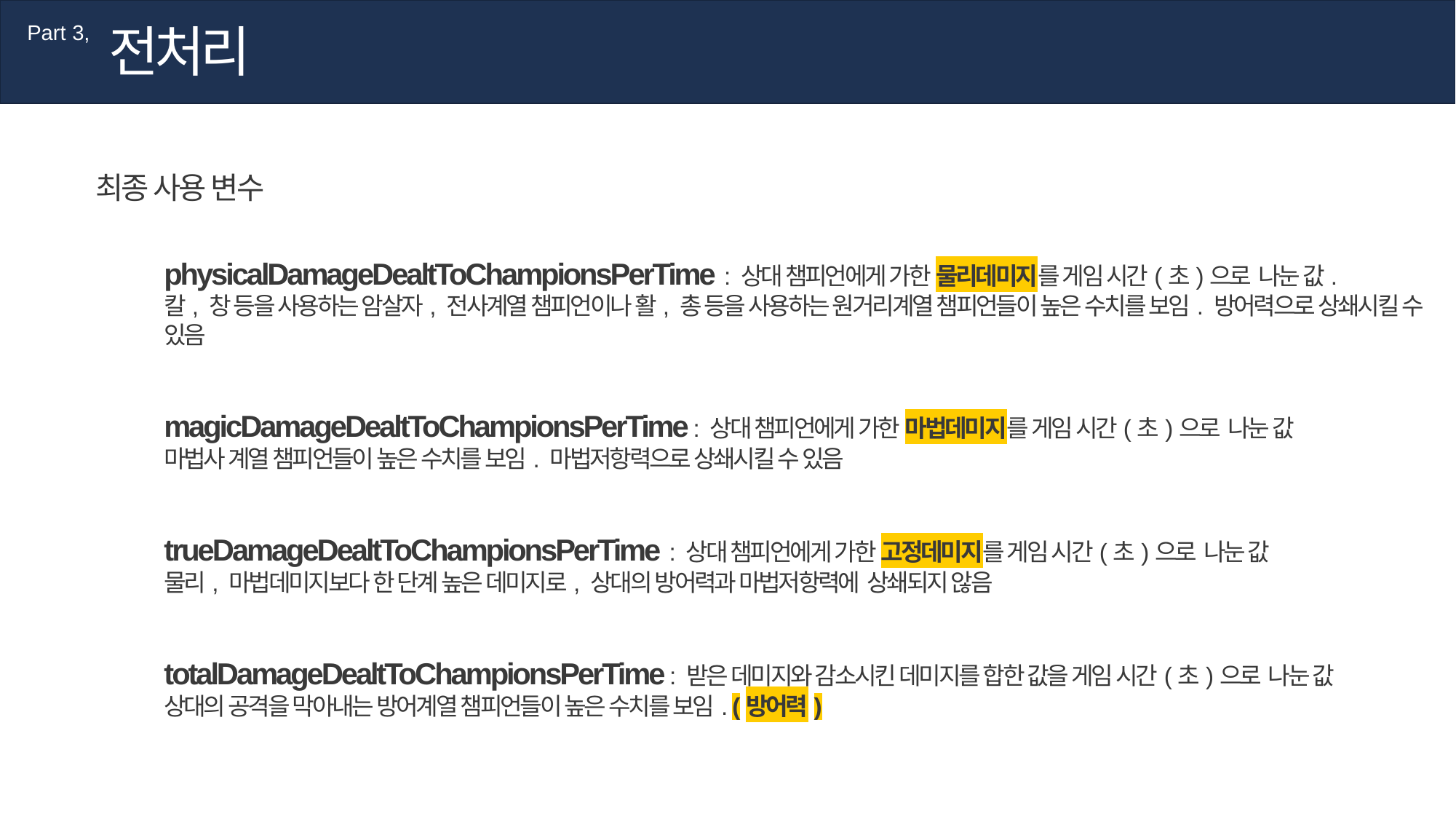

전처리
Part 3,
최종 사용 변수
physicalDamageDealtToChampionsPerTime : 상대 챔피언에게 가한 물리데미지를 게임 시간(초)으로  나눈 값.
칼, 창 등을 사용하는 암살자, 전사계열 챔피언이나 활, 총 등을 사용하는 원거리계열 챔피언들이 높은 수치를 보임. 방어력으로 상쇄시킬 수 있음

magicDamageDealtToChampionsPerTime : 상대 챔피언에게 가한 마법데미지를 게임 시간(초)으로  나눈 값
마법사 계열 챔피언들이 높은 수치를 보임. 마법저항력으로 상쇄시킬 수 있음

trueDamageDealtToChampionsPerTime : 상대 챔피언에게 가한 고정데미지를 게임 시간(초)으로  나눈 값
물리, 마법데미지보다 한 단계 높은 데미지로, 상대의 방어력과 마법저항력에  상쇄되지 않음

totalDamageDealtToChampionsPerTime : 받은 데미지와 감소시킨 데미지를 합한 값을 게임 시간(초)으로  나눈 값
상대의 공격을 막아내는 방어계열 챔피언들이 높은 수치를 보임. (방어력)